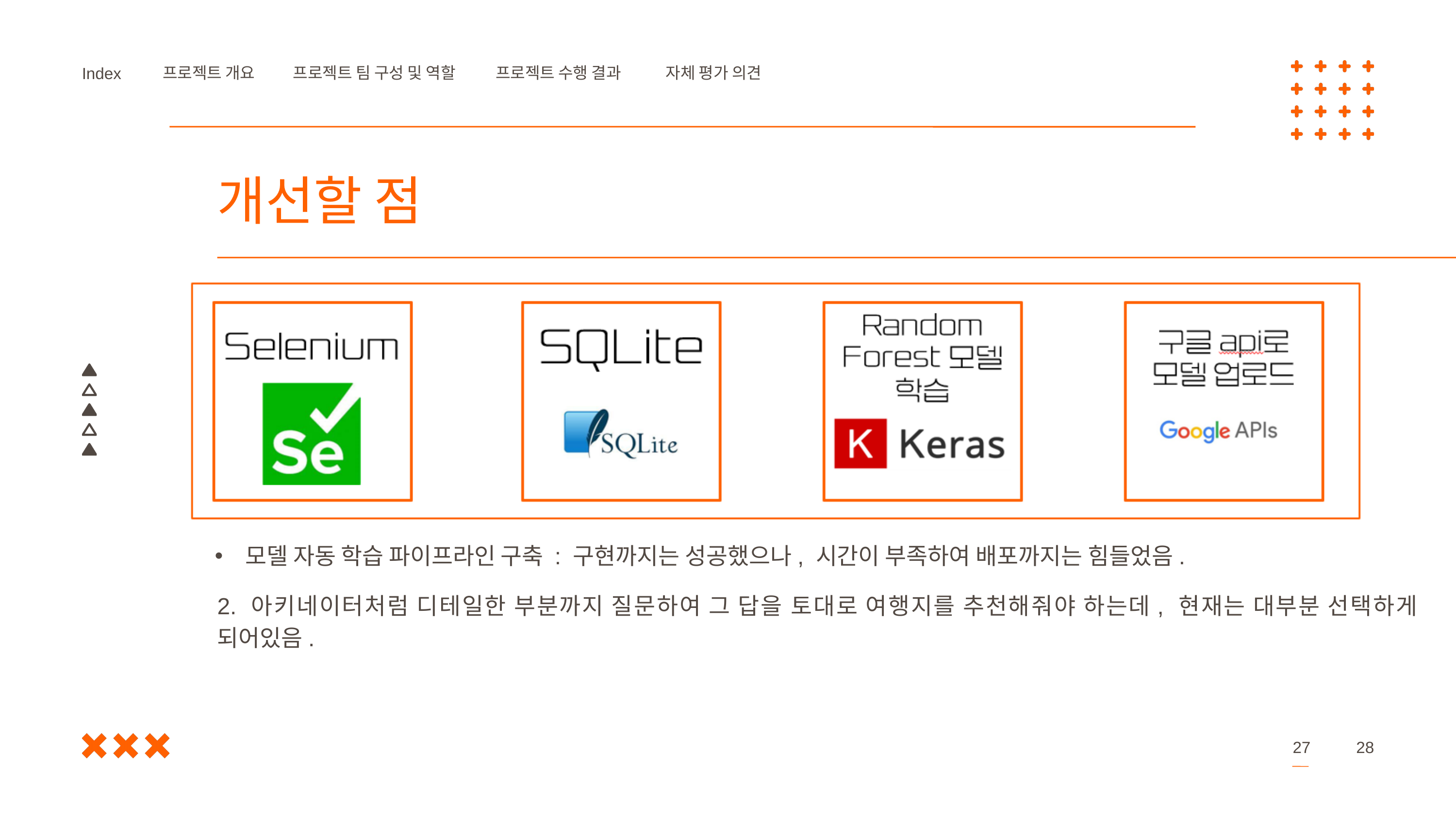

프로젝트 개요
프로젝트 팀 구성 및 역할
프로젝트 수행 결과
자체 평가 의견
Index

개선할 점

 모델 자동 학습 파이프라인 구축 : 구현까지는 성공했으나, 시간이 부족하여 배포까지는 힘들었음.
2. 아키네이터처럼 디테일한 부분까지 질문하여 그 답을 토대로 여행지를 추천해줘야 하는데, 현재는 대부분 선택하게 되어있음.

27
28